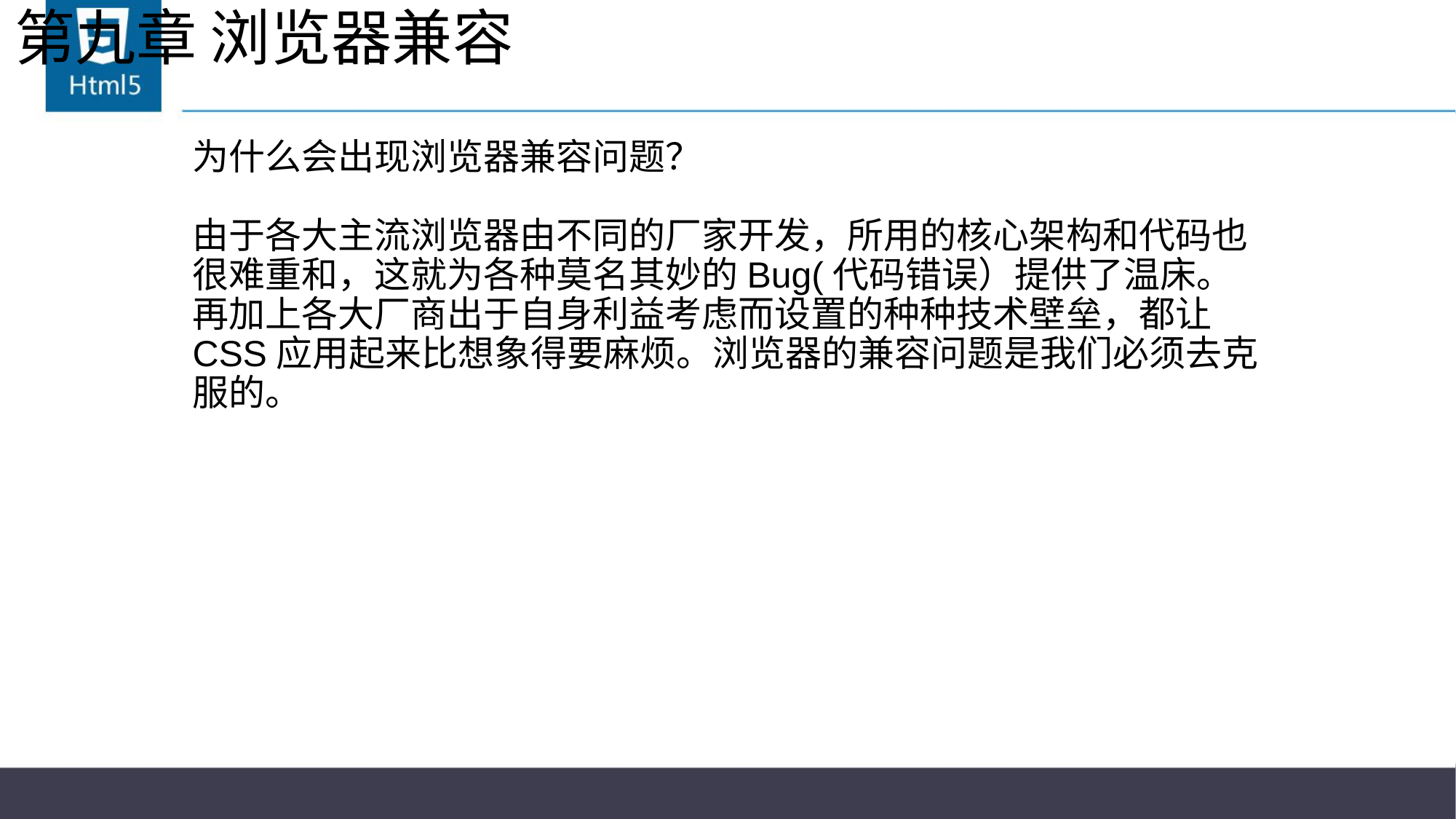

# 第九章 浏览器兼容
为什么会出现浏览器兼容问题？

由于各大主流浏览器由不同的厂家开发，所用的核心架构和代码也很难重和，这就为各种莫名其妙的Bug(代码错误）提供了温床。再加上各大厂商出于自身利益考虑而设置的种种技术壁垒，都让CSS应用起来比想象得要麻烦。浏览器的兼容问题是我们必须去克服的。